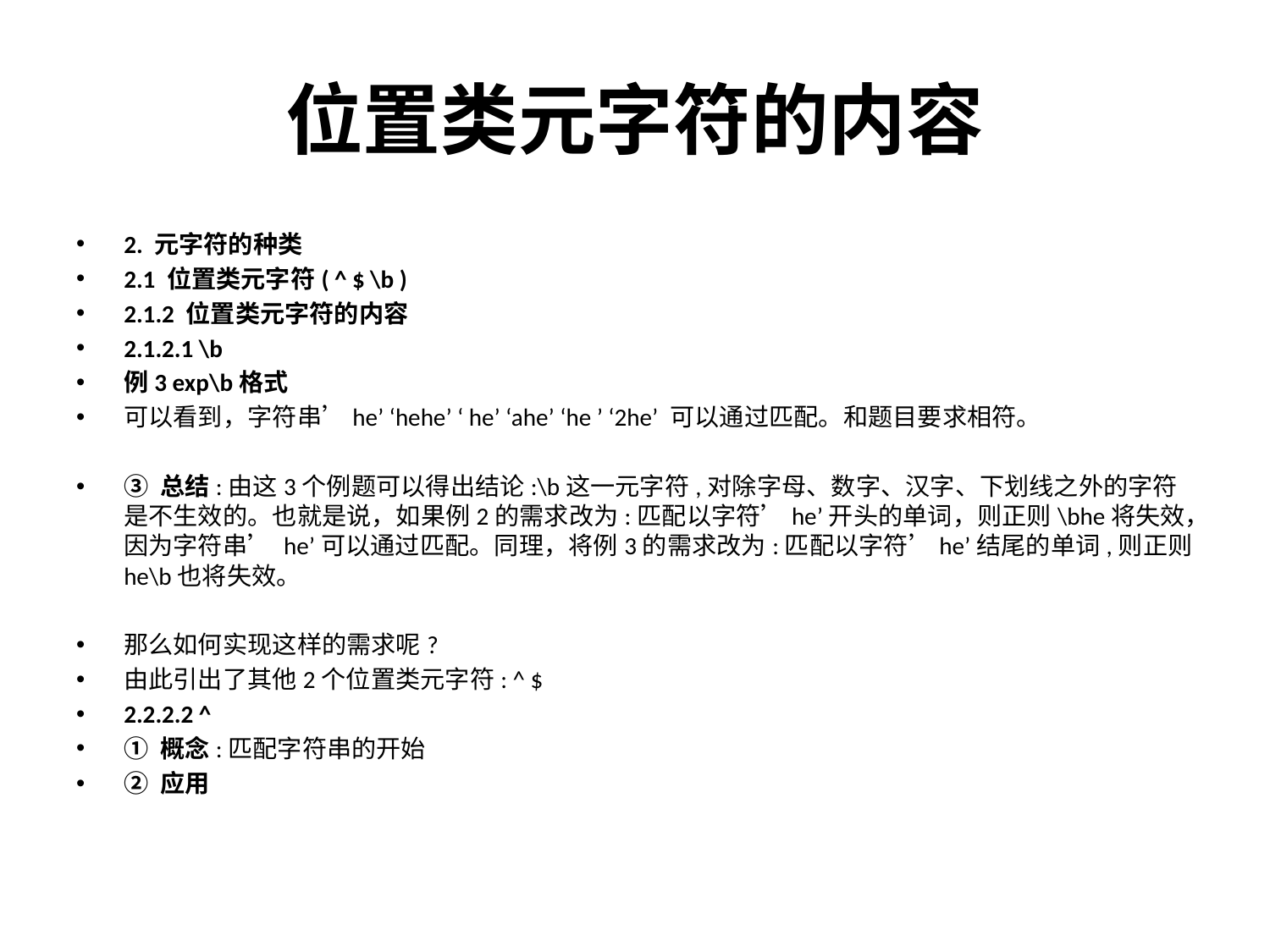

# 位置类元字符的内容
2. 元字符的种类
2.1 位置类元字符( ^ $ \b )
2.1.2 位置类元字符的内容
2.1.2.1 \b
例3 exp\b格式
可以看到，字符串’he’ ‘hehe’ ‘ he’ ‘ahe’ ‘he ’ ‘2he’ 可以通过匹配。和题目要求相符。

③ 总结:由这3个例题可以得出结论:\b这一元字符,对除字母、数字、汉字、下划线之外的字符是不生效的。也就是说，如果例2的需求改为:匹配以字符’he’开头的单词，则正则\bhe将失效，因为字符串’ he’可以通过匹配。同理，将例3的需求改为:匹配以字符’he’结尾的单词,则正则he\b也将失效。

那么如何实现这样的需求呢?
由此引出了其他2个位置类元字符: ^ $
2.2.2.2 ^
① 概念:匹配字符串的开始
② 应用